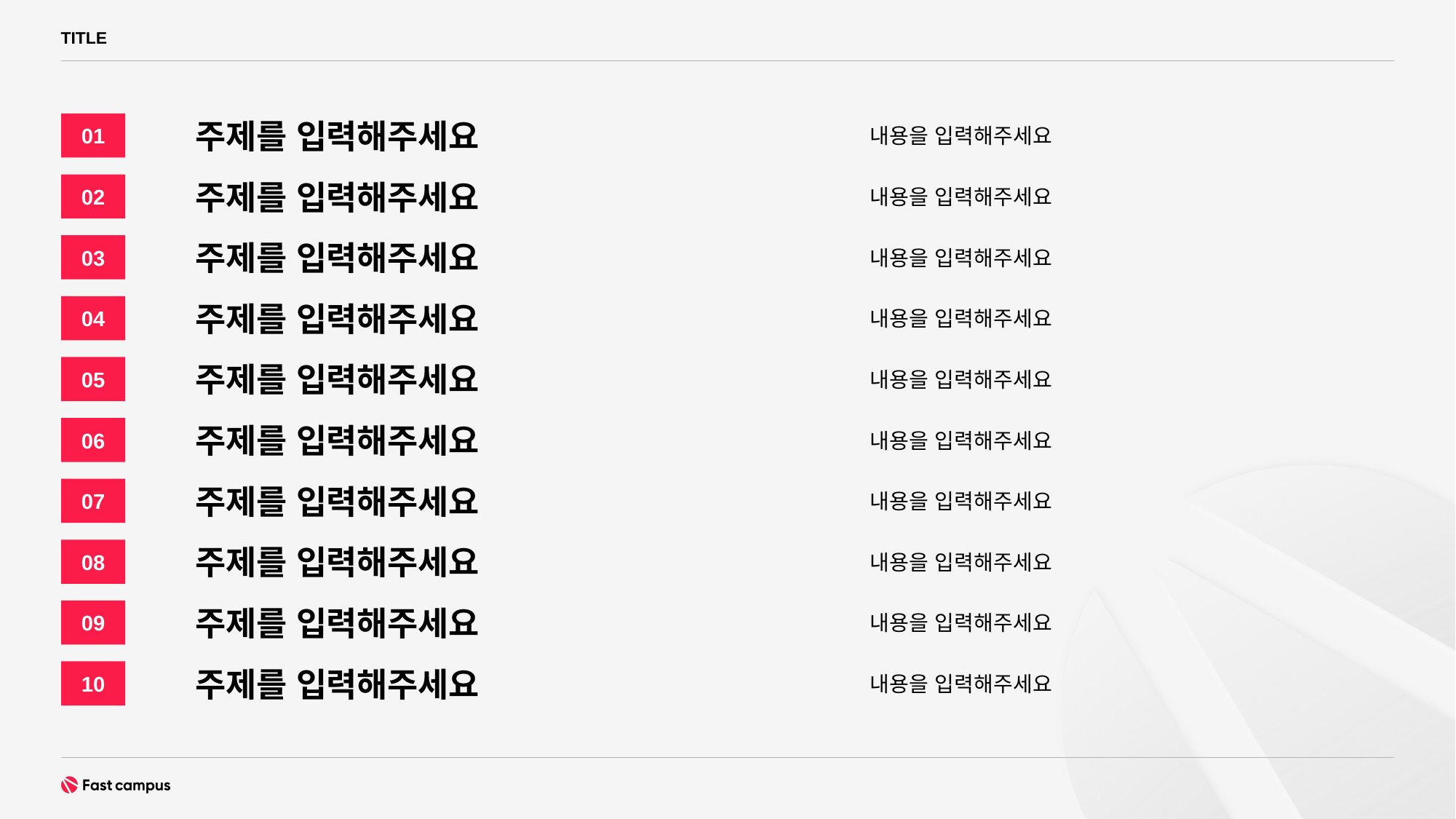

TITLE
01
내용을 입력해주세요
주제를 입력해주세요
02
내용을 입력해주세요
주제를 입력해주세요
03
내용을 입력해주세요
주제를 입력해주세요
04
내용을 입력해주세요
주제를 입력해주세요
05
내용을 입력해주세요
주제를 입력해주세요
06
내용을 입력해주세요
주제를 입력해주세요
07
내용을 입력해주세요
주제를 입력해주세요
08
내용을 입력해주세요
주제를 입력해주세요
09
내용을 입력해주세요
주제를 입력해주세요
10
내용을 입력해주세요
주제를 입력해주세요